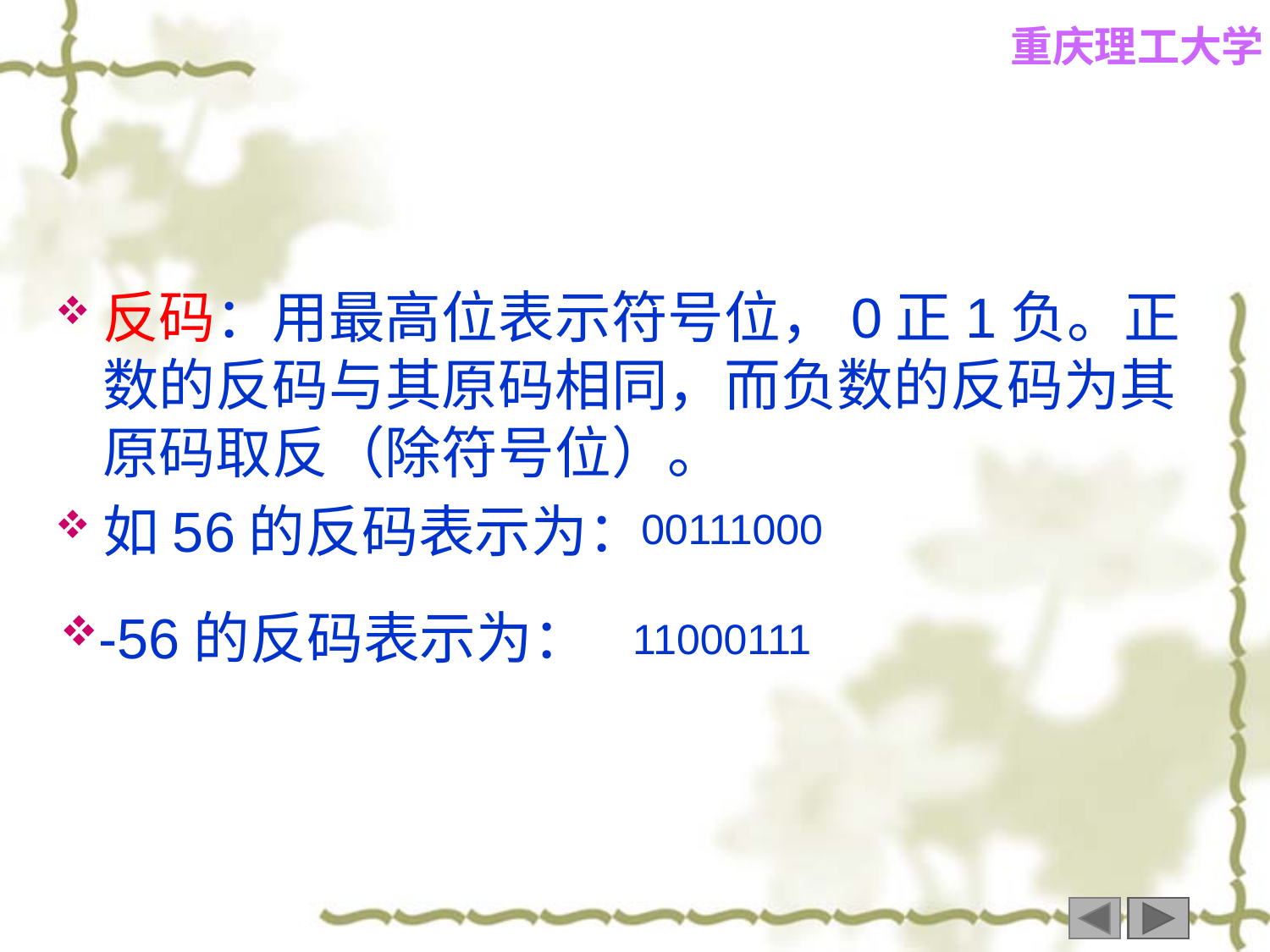

反码：用最高位表示符号位，0正1负。正数的反码与其原码相同，而负数的反码为其原码取反（除符号位）。
如56的反码表示为：

00111000
-56的反码表示为：
11000111